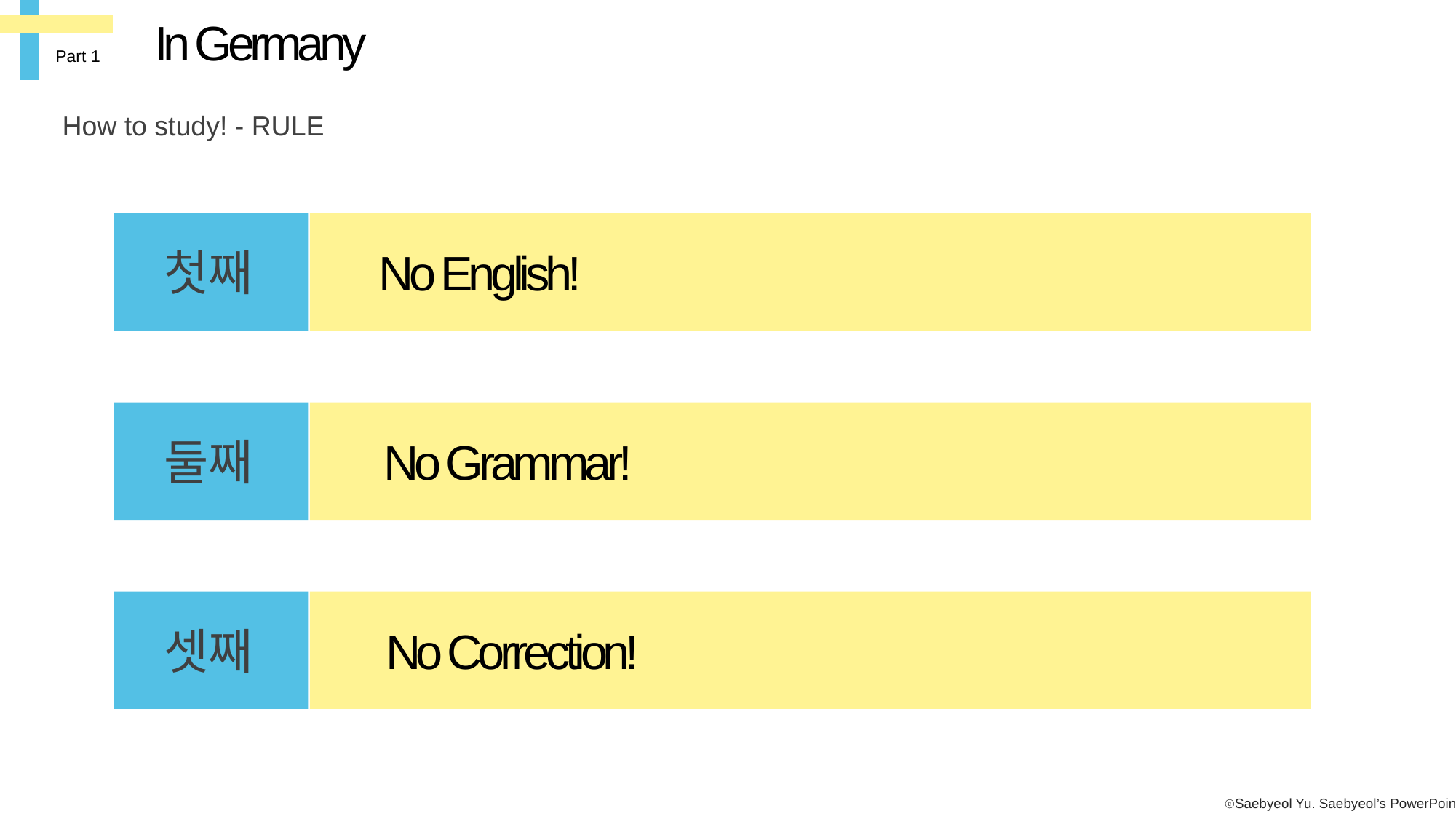

In Germany
Part 1
How to study! - RULE

첫째
No English!

둘째
No Grammar!

셋째
No Correction!